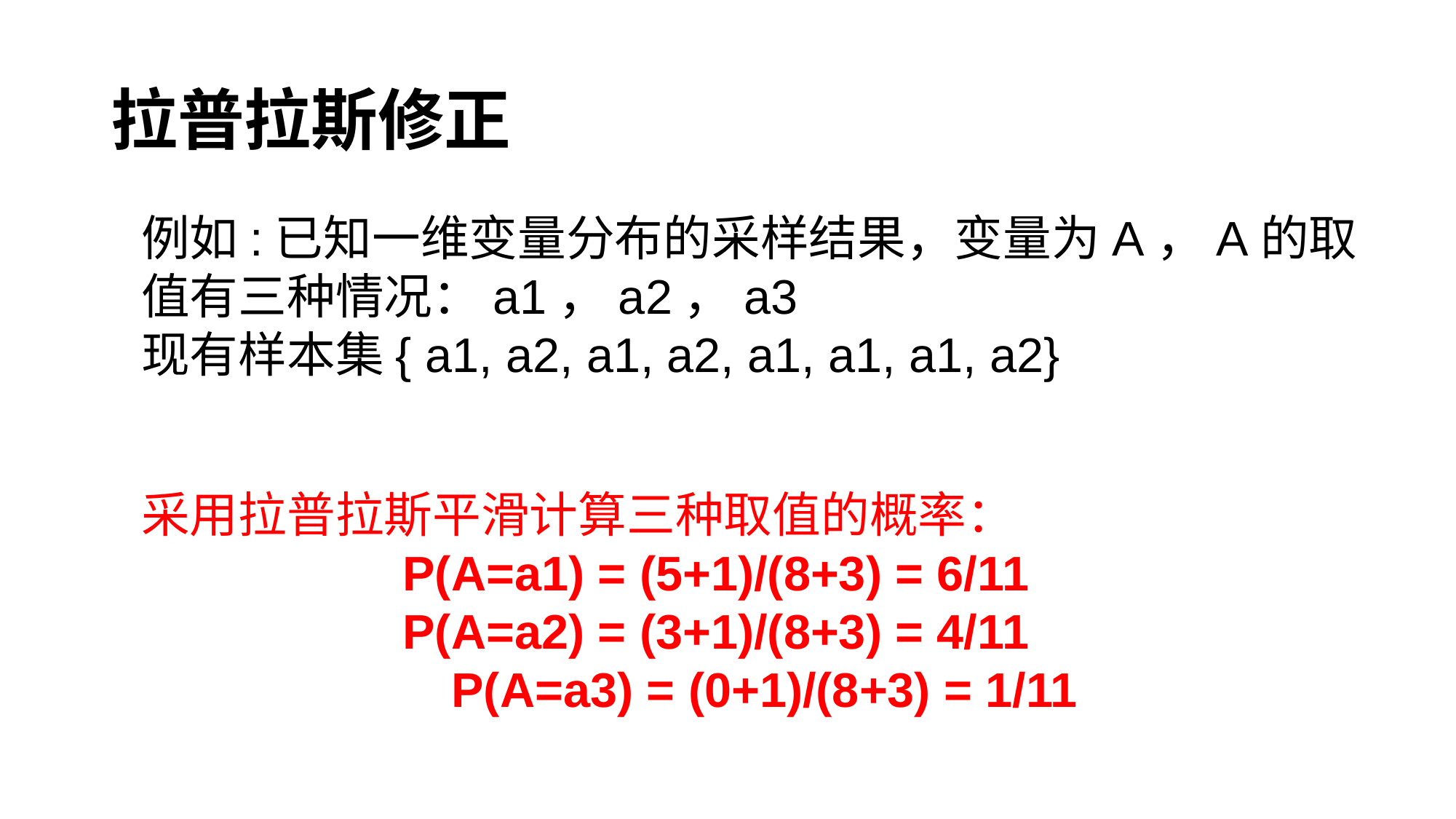

# 拉普拉斯修正
例如:已知一维变量分布的采样结果，变量为A，A的取值有三种情况：a1，a2，a3
现有样本集{ a1, a2, a1, a2, a1, a1, a1, a2}

采用拉普拉斯平滑计算三种取值的概率：
P(A=a1) = (5+1)/(8+3) = 6/11
P(A=a2) = (3+1)/(8+3) = 4/11
P(A=a3) = (0+1)/(8+3) = 1/11